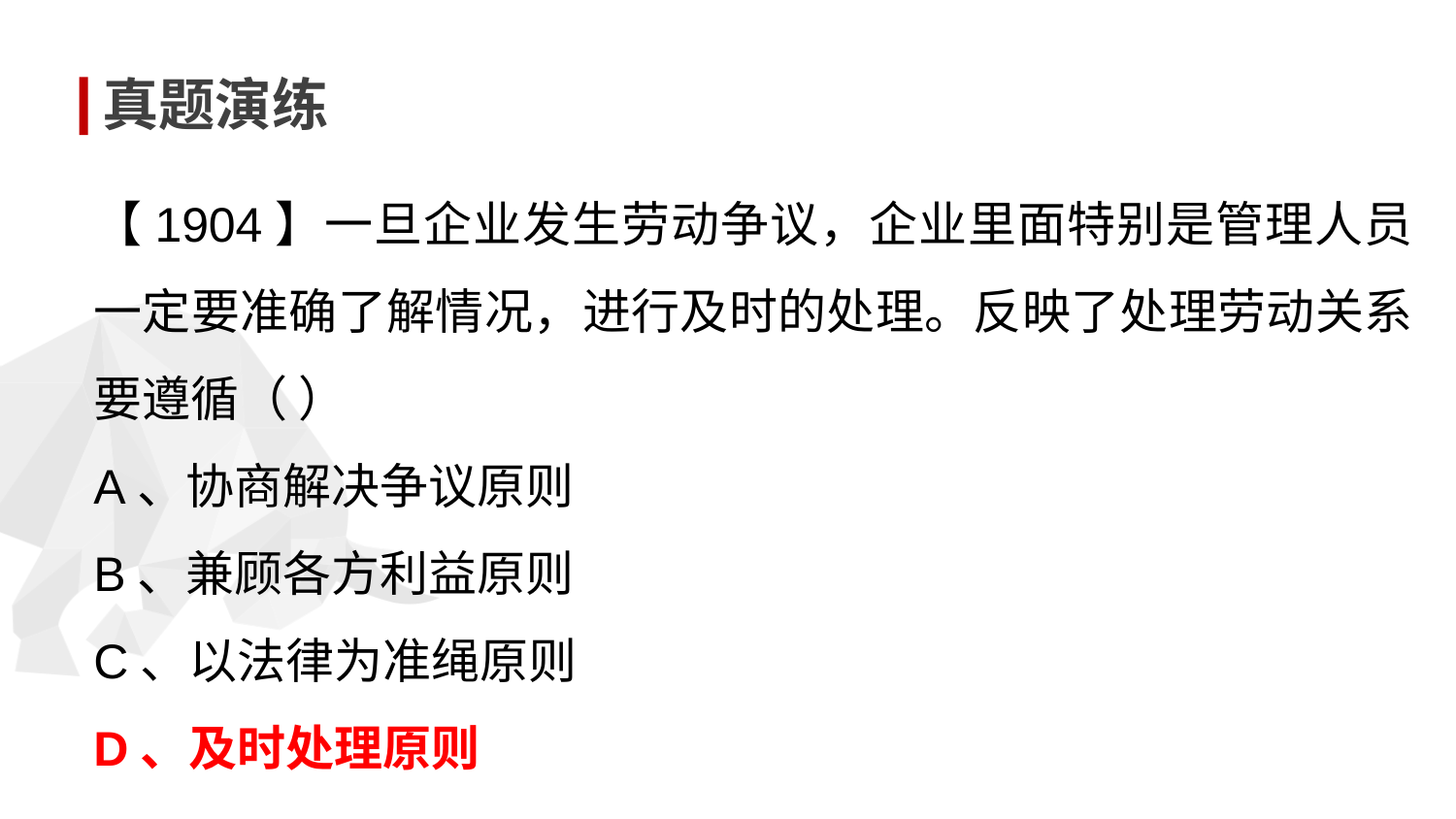

真题演练
【1904】一旦企业发生劳动争议，企业里面特别是管理人员一定要准确了解情况，进行及时的处理。反映了处理劳动关系要遵循（ ）
A、协商解决争议原则
B、兼顾各方利益原则
C、以法律为准绳原则
D、及时处理原则